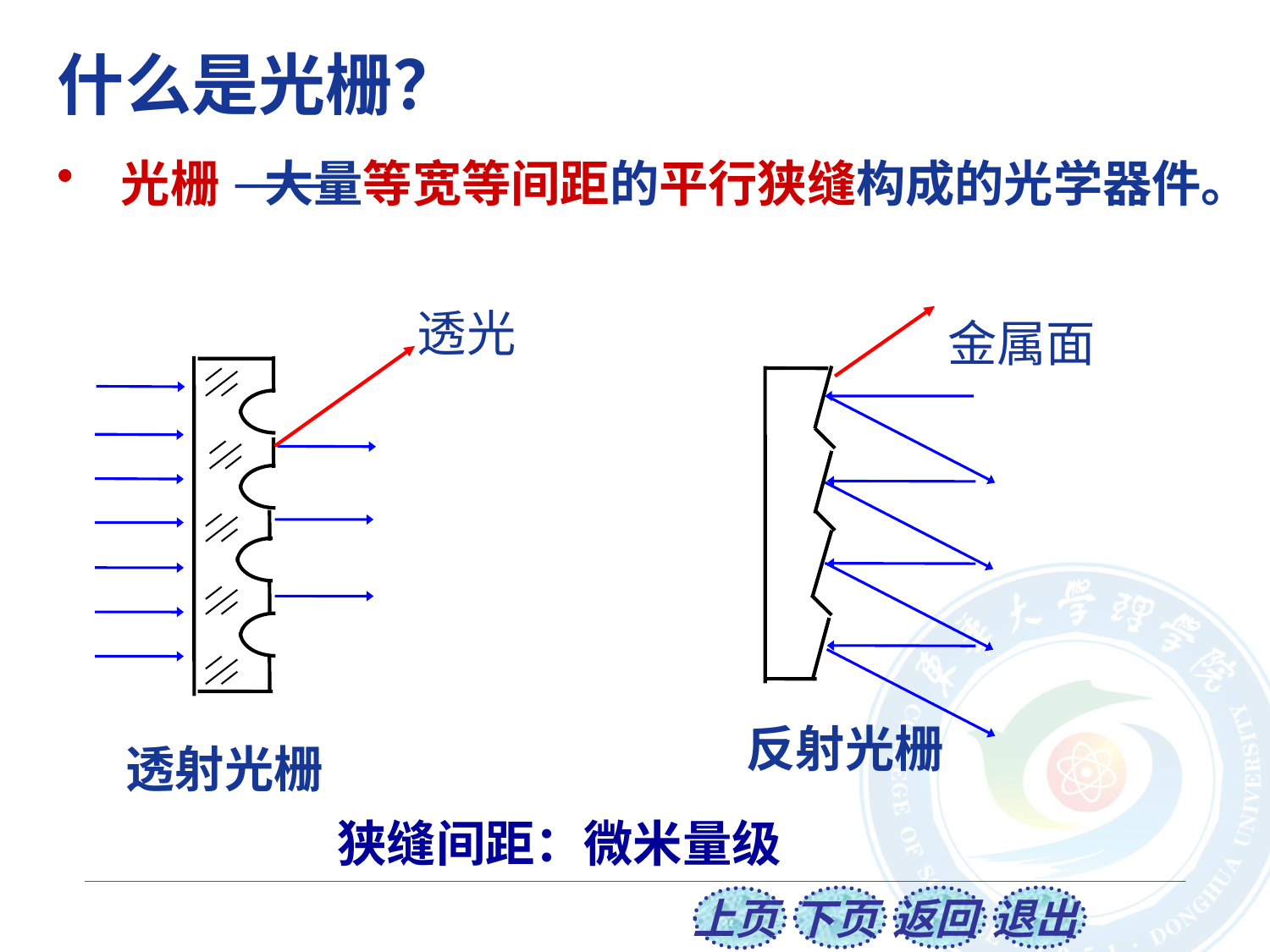

什么是光栅？
光栅    大量等宽等间距的平行狭缝构成的光学器件。

透光

金属面

透射光栅

反射光栅

狭缝间距：微米量级